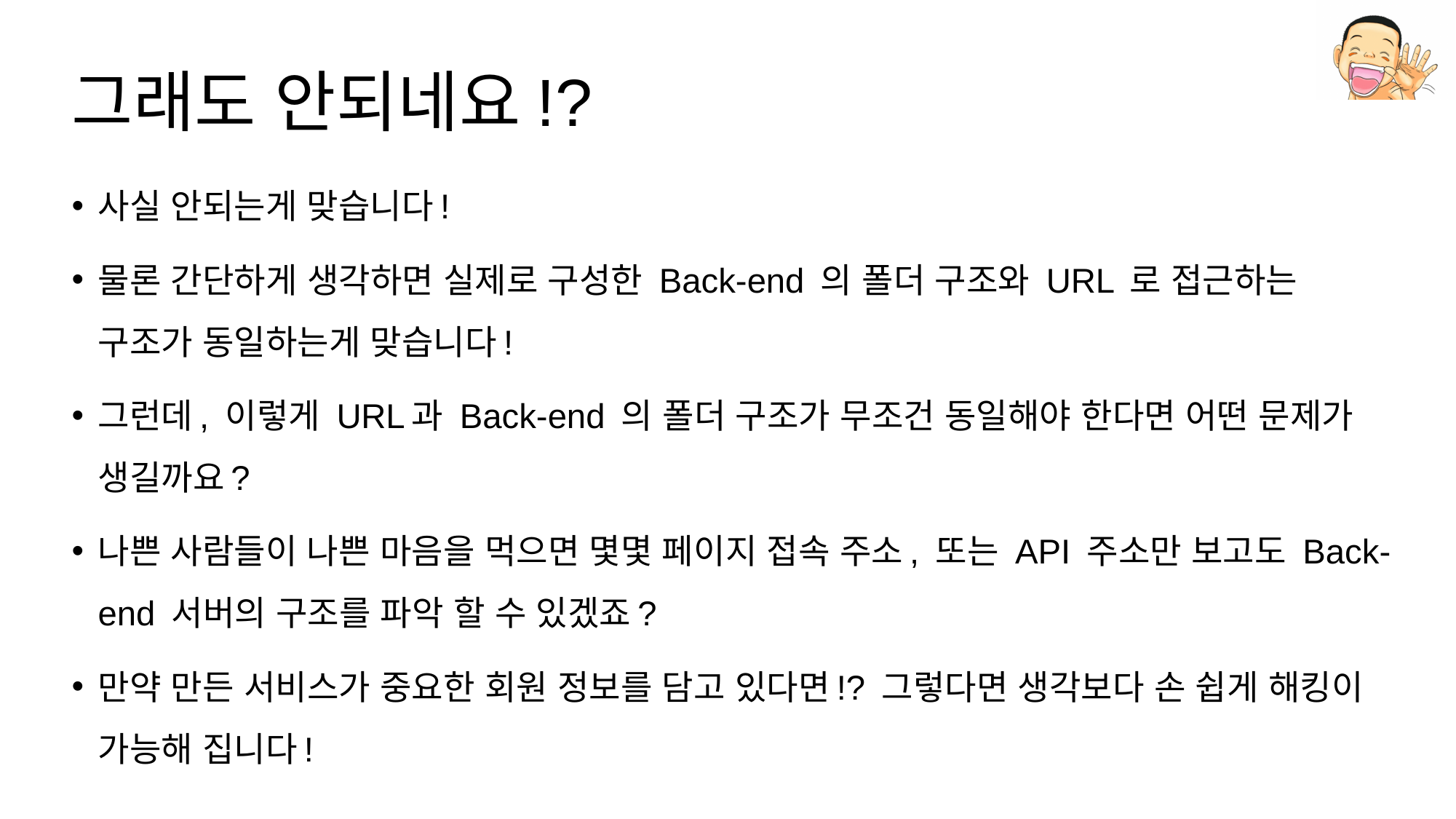

# 그래도 안되네요!?
사실 안되는게 맞습니다!
물론 간단하게 생각하면 실제로 구성한 Back-end 의 폴더 구조와 URL 로 접근하는 구조가 동일하는게 맞습니다!
그런데, 이렇게 URL과 Back-end 의 폴더 구조가 무조건 동일해야 한다면 어떤 문제가 생길까요?
나쁜 사람들이 나쁜 마음을 먹으면 몇몇 페이지 접속 주소, 또는 API 주소만 보고도 Back-end 서버의 구조를 파악 할 수 있겠죠?
만약 만든 서비스가 중요한 회원 정보를 담고 있다면!? 그렇다면 생각보다 손 쉽게 해킹이 가능해 집니다!